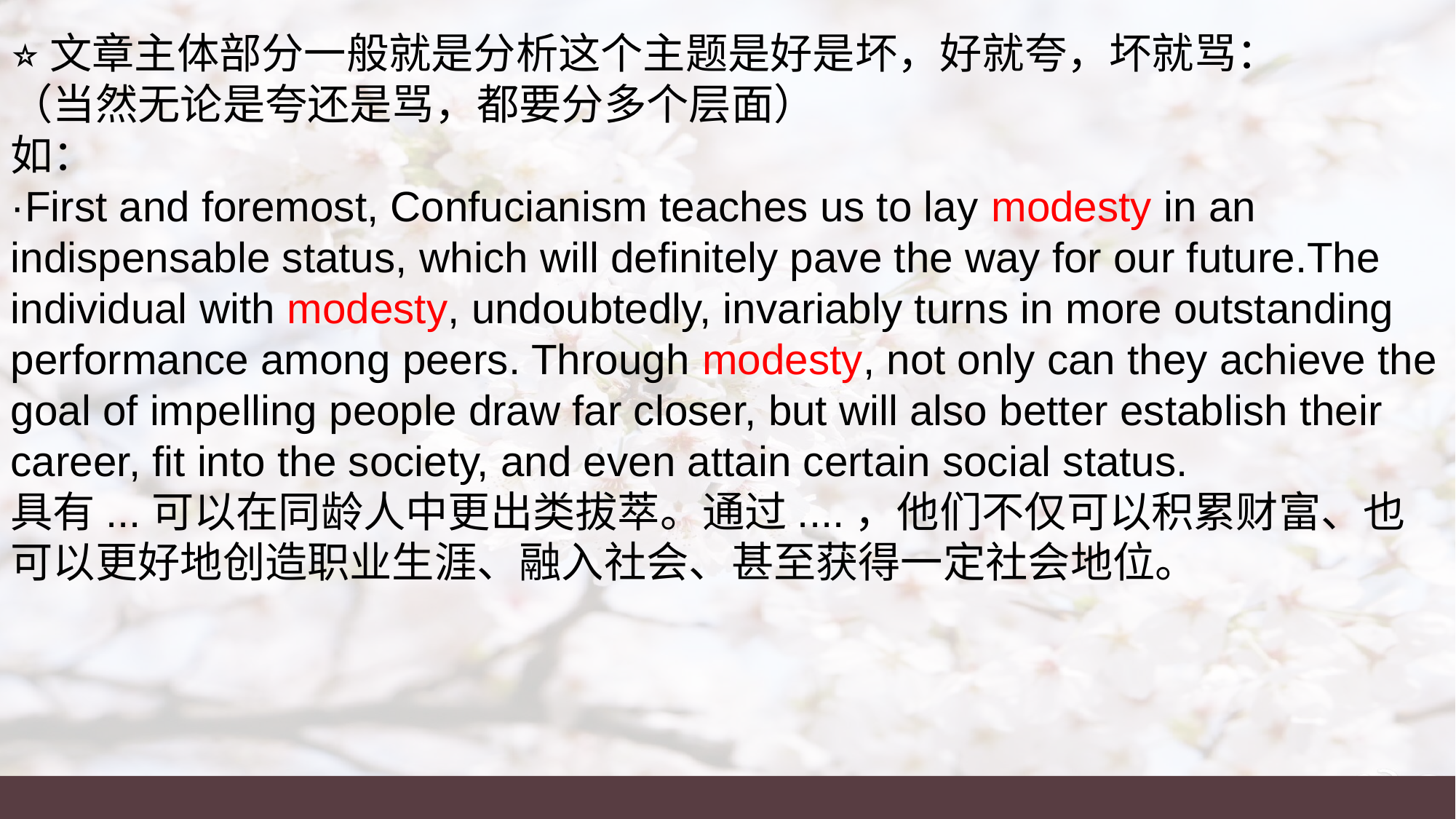

⭐文章主体部分一般就是分析这个主题是好是坏，好就夸，坏就骂：
（当然无论是夸还是骂，都要分多个层面）
如：
·First and foremost, Confucianism teaches us to lay modesty in an indispensable status, which will definitely pave the way for our future.The individual with modesty, undoubtedly, invariably turns in more outstanding performance among peers. Through modesty, not only can they achieve the goal of impelling people draw far closer, but will also better establish their career, fit into the society, and even attain certain social status.
具有...可以在同龄人中更出类拔萃。通过....，他们不仅可以积累财富、也可以更好地创造职业生涯、融入社会、甚至获得一定社会地位。